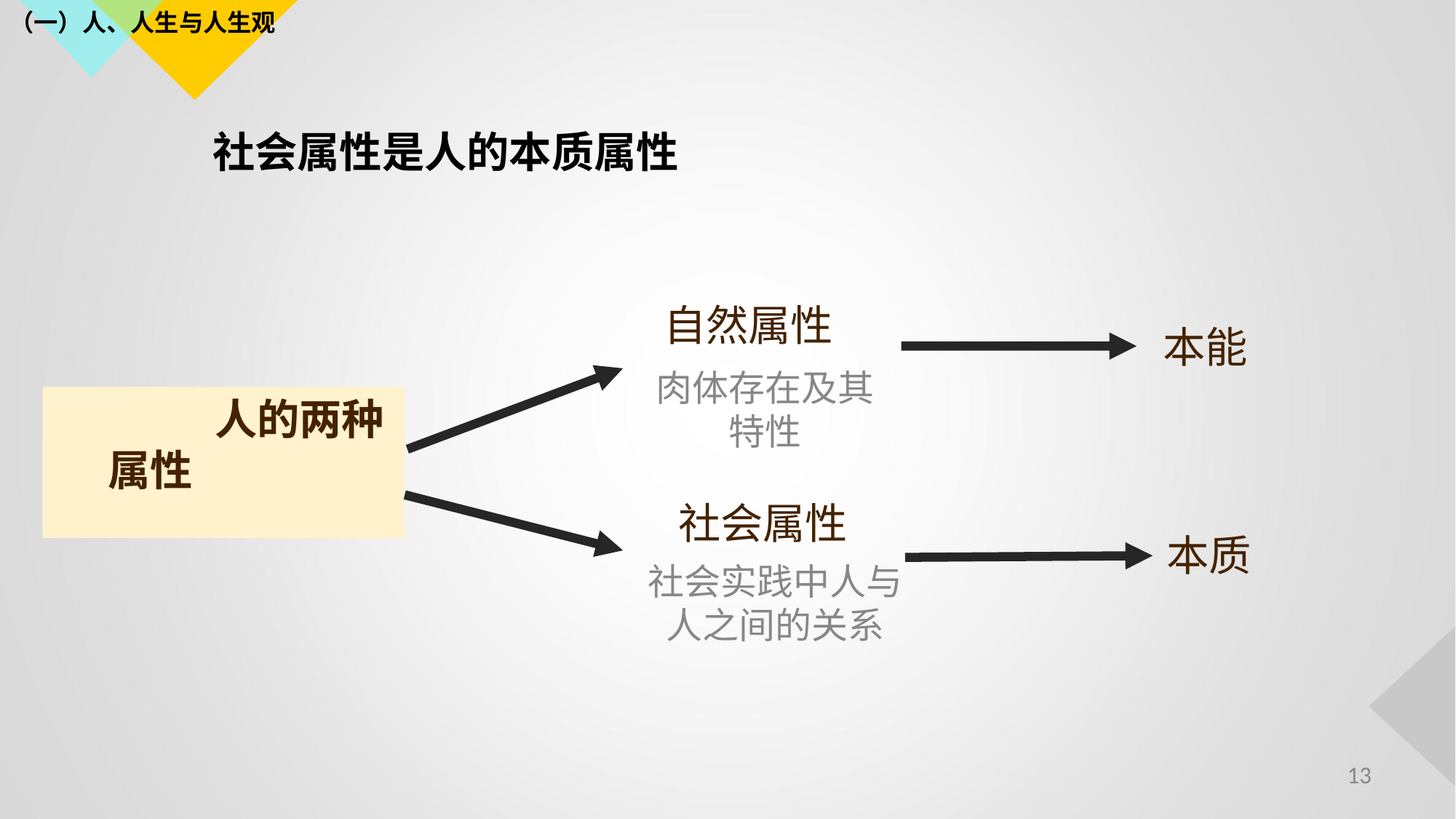

（一）人、人生与人生观
社会属性是人的本质属性
自然属性

本能

肉体存在及其特性

                人的两种属性
 社会属性

本质
社会实践中人与人之间的关系

13